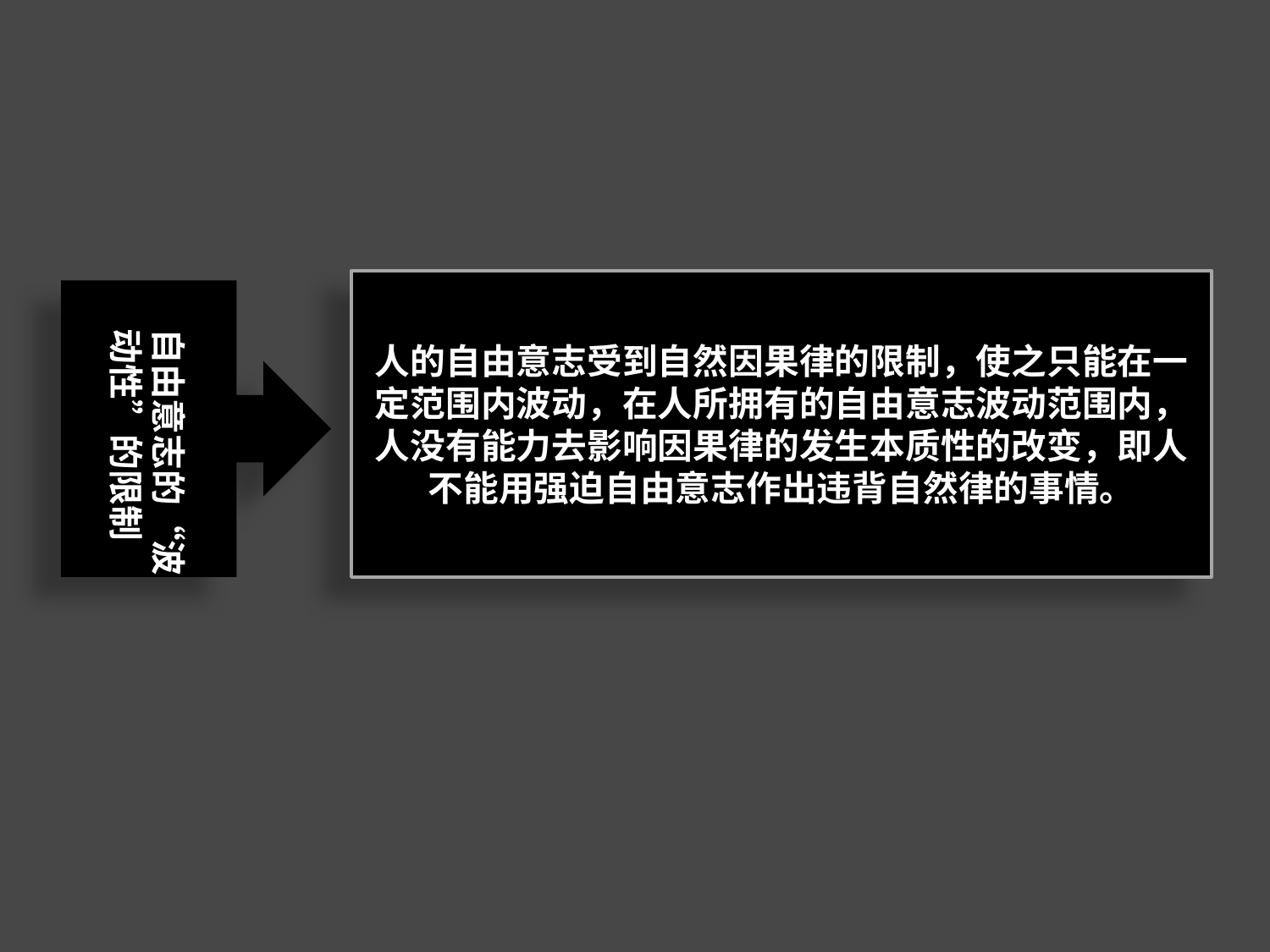

人的自由意志受到自然因果律的限制，使之只能在一定范围内波动，在人所拥有的自由意志波动范围内，人没有能力去影响因果律的发生本质性的改变，即人不能用强迫自由意志作出违背自然律的事情。

自由意志的“波动性”的限制